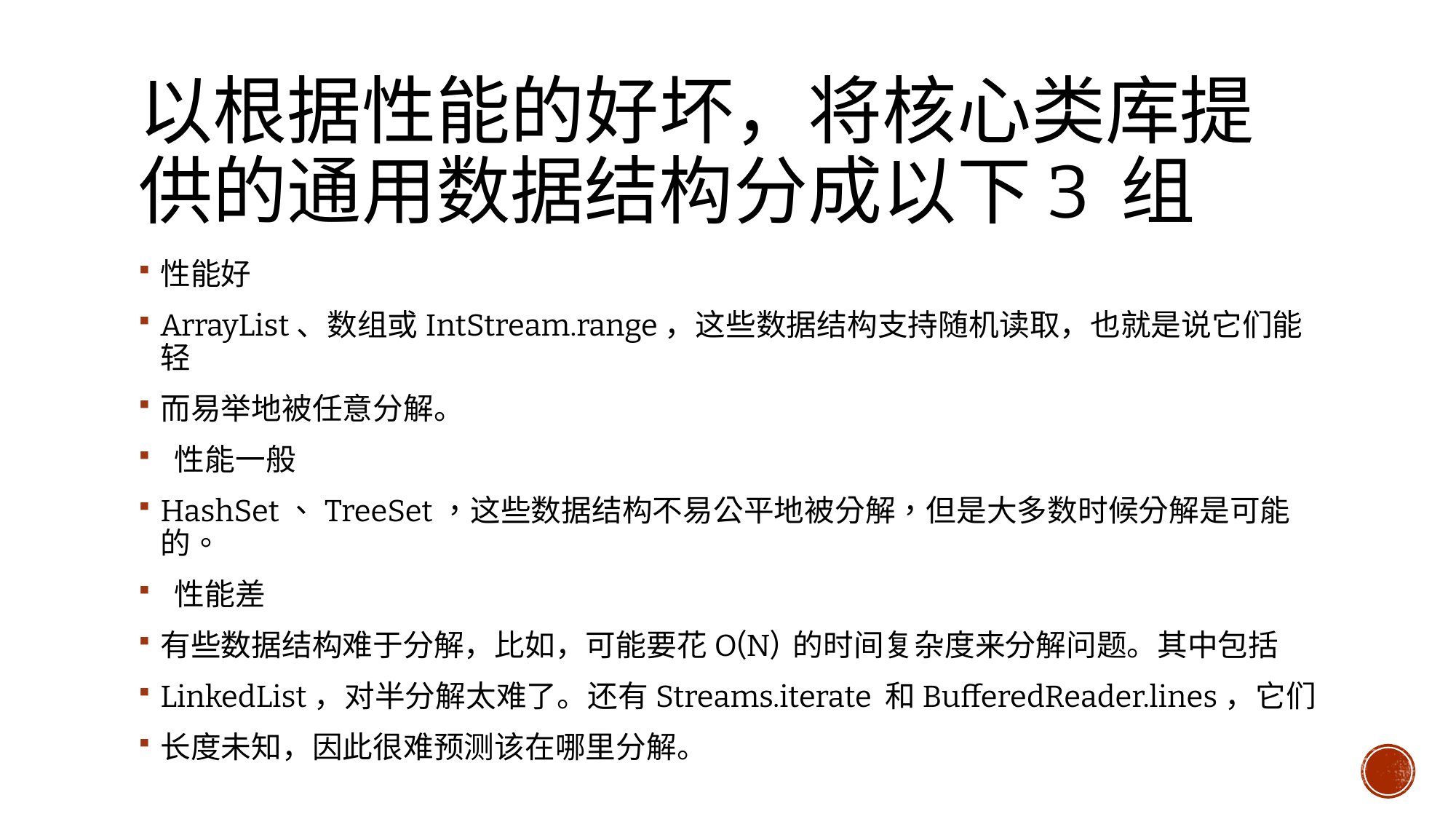

# 以根据性能的好坏，将核心类库提供的通用数据结构分成以下3 组
性能好
ArrayList、数组或IntStream.range，这些数据结构支持随机读取，也就是说它们能轻
而易举地被任意分解。
 性能一般
HashSet、TreeSet，这些数据结构不易公平地被分解，但是大多数时候分解是可能的。
 性能差
有些数据结构难于分解，比如，可能要花O(N) 的时间复杂度来分解问题。其中包括
LinkedList，对半分解太难了。还有Streams.iterate 和BufferedReader.lines，它们
长度未知，因此很难预测该在哪里分解。